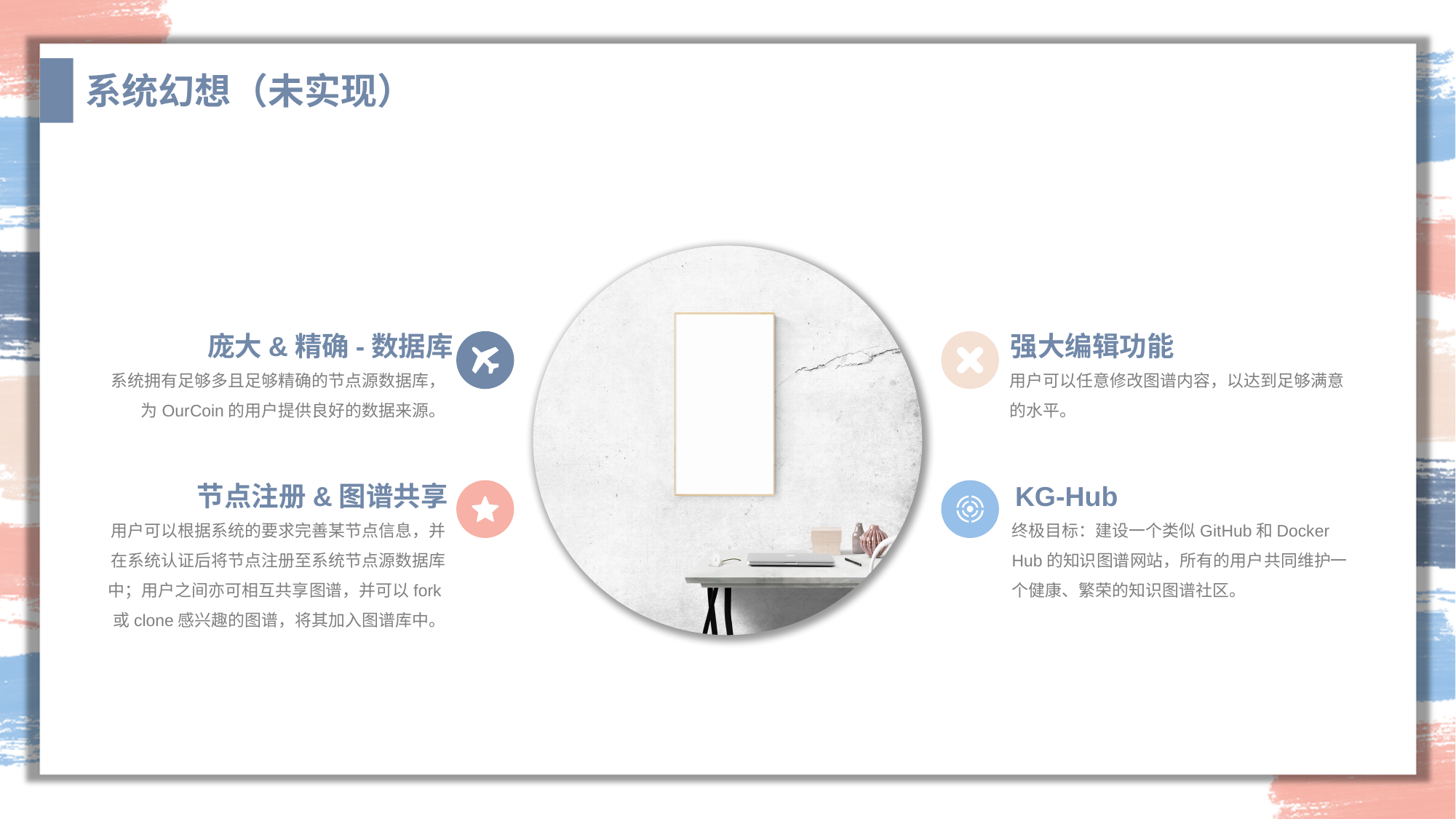

系统幻想（未实现）

庞大&精确-数据库
强大编辑功能

系统拥有足够多且足够精确的节点源数据库，为OurCoin的用户提供良好的数据来源。
用户可以任意修改图谱内容，以达到足够满意的水平。
节点注册&图谱共享
KG-Hub

用户可以根据系统的要求完善某节点信息，并在系统认证后将节点注册至系统节点源数据库中；用户之间亦可相互共享图谱，并可以fork或clone感兴趣的图谱，将其加入图谱库中。
终极目标：建设一个类似GitHub和Docker Hub的知识图谱网站，所有的用户共同维护一个健康、繁荣的知识图谱社区。